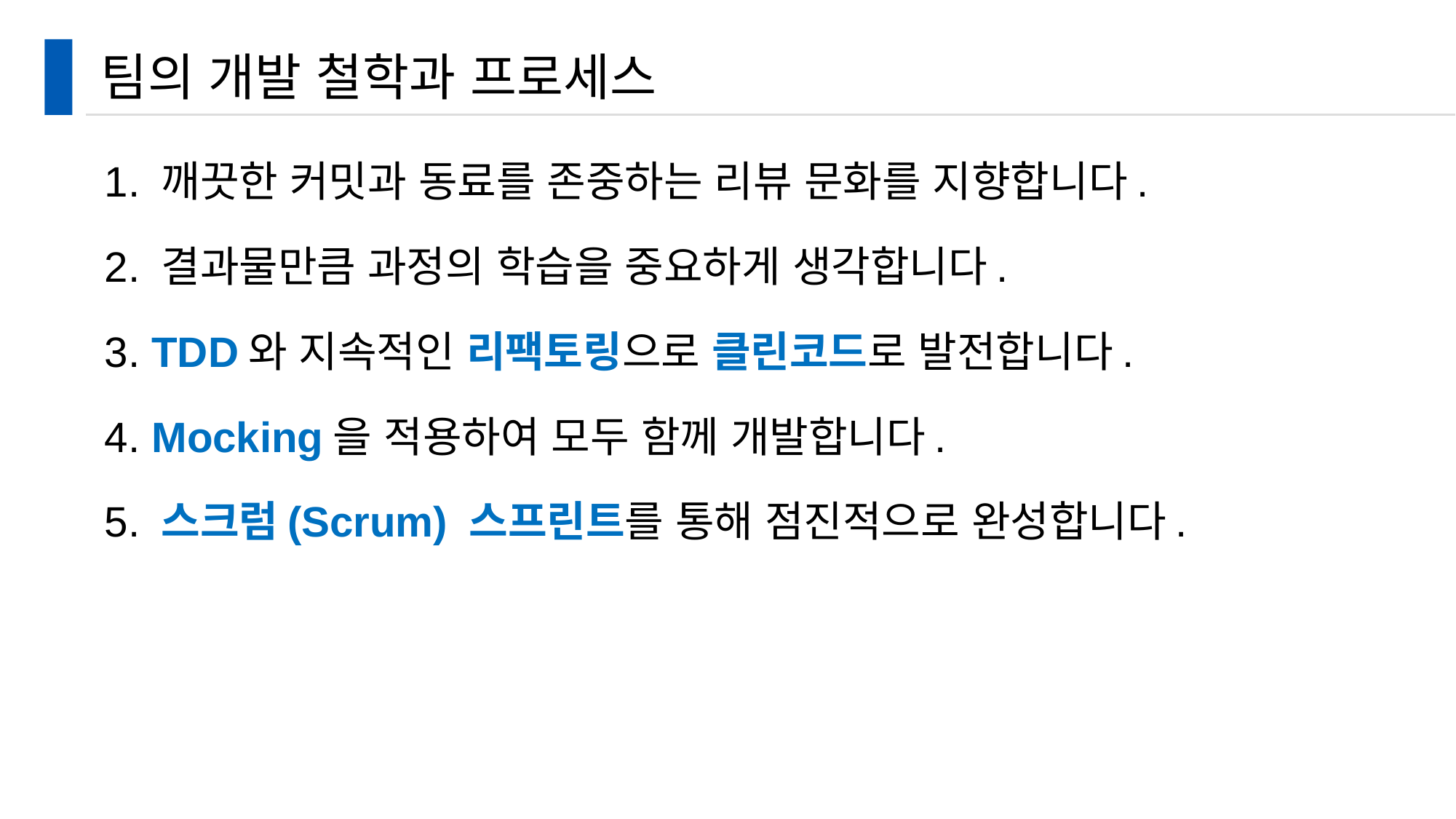

# 팀의 개발 철학과 프로세스
1. 깨끗한 커밋과 동료를 존중하는 리뷰 문화를 지향합니다.

2. 결과물만큼 과정의 학습을 중요하게 생각합니다.

3. TDD와 지속적인 리팩토링으로 클린코드로 발전합니다.

4. Mocking을 적용하여 모두 함께 개발합니다.

5. 스크럼(Scrum) 스프린트를 통해 점진적으로 완성합니다.